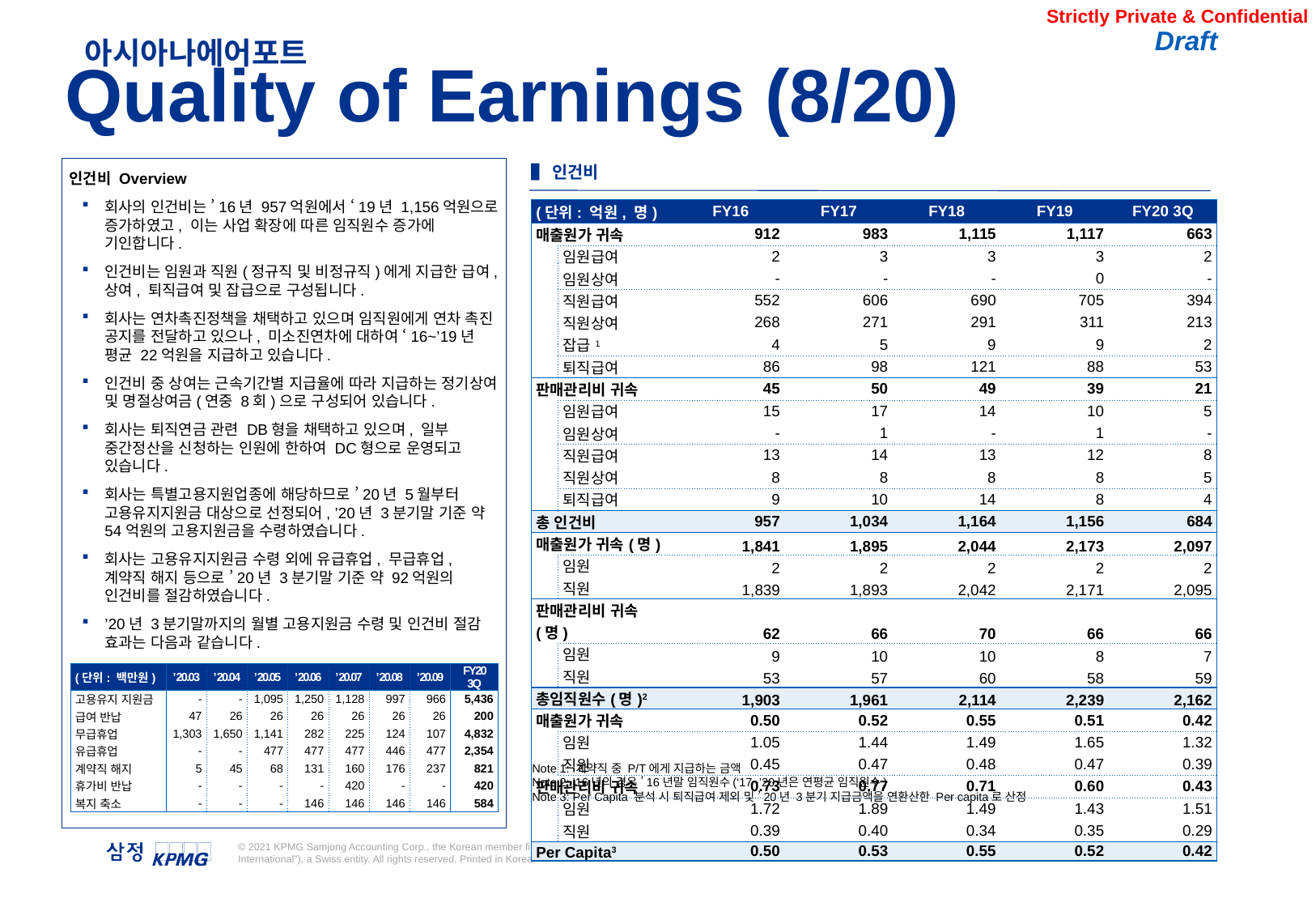

아시아나에어포트
Quality of Earnings (8/20)
▌인건비

인건비 Overview
회사의 인건비는 ’16년 957억원에서 ‘19년 1,156억원으로 증가하였고, 이는 사업 확장에 따른 임직원수 증가에 기인합니다.
인건비는 임원과 직원(정규직 및 비정규직)에게 지급한 급여, 상여, 퇴직급여 및 잡급으로 구성됩니다.
회사는 연차촉진정책을 채택하고 있으며 임직원에게 연차 촉진 공지를 전달하고 있으나, 미소진연차에 대하여 ‘16~’19년 평균 22억원을 지급하고 있습니다.
인건비 중 상여는 근속기간별 지급율에 따라 지급하는 정기상여 및 명절상여금(연중 8회)으로 구성되어 있습니다.
회사는 퇴직연금 관련 DB형을 채택하고 있으며, 일부 중간정산을 신청하는 인원에 한하여 DC형으로 운영되고 있습니다.
회사는 특별고용지원업종에 해당하므로 ’20년 5월부터 고용유지지원금 대상으로 선정되어, ’20년 3분기말 기준 약 54억원의 고용지원금을 수령하였습니다.
회사는 고용유지지원금 수령 외에 유급휴업, 무급휴업, 계약직 해지 등으로 ’20년 3분기말 기준 약 92억원의 인건비를 절감하였습니다.
’20년 3분기말까지의 월별 고용지원금 수령 및 인건비 절감 효과는 다음과 같습니다.

| (단위: 억원, 명) |  | FY16 | FY17 | FY18 | FY19 | FY20 3Q |
| --- | --- | --- | --- | --- | --- | --- |
| 매출원가 귀속 |  | 912 | 983 | 1,115 | 1,117 | 663 |
|  | 임원급여 | 2 | 3 | 3 | 3 | 2 |
|  | 임원상여 | - | - | - | 0 | - |
|  | 직원급여 | 552 | 606 | 690 | 705 | 394 |
|  | 직원상여 | 268 | 271 | 291 | 311 | 213 |
|  | 잡급1 | 4 | 5 | 9 | 9 | 2 |
|  | 퇴직급여 | 86 | 98 | 121 | 88 | 53 |
| 판매관리비 귀속 |  | 45 | 50 | 49 | 39 | 21 |
|  | 임원급여 | 15 | 17 | 14 | 10 | 5 |
|  | 임원상여 | - | 1 | - | 1 | - |
|  | 직원급여 | 13 | 14 | 13 | 12 | 8 |
|  | 직원상여 | 8 | 8 | 8 | 8 | 5 |
|  | 퇴직급여 | 9 | 10 | 14 | 8 | 4 |
| 총 인건비 |  | 957 | 1,034 | 1,164 | 1,156 | 684 |
| 매출원가 귀속(명) |  | 1,841 | 1,895 | 2,044 | 2,173 | 2,097 |
|  | 임원 | 2 | 2 | 2 | 2 | 2 |
|  | 직원 | 1,839 | 1,893 | 2,042 | 2,171 | 2,095 |
| 판매관리비 귀속(명) |  | 62 | 66 | 70 | 66 | 66 |
|  | 임원 | 9 | 10 | 10 | 8 | 7 |
|  | 직원 | 53 | 57 | 60 | 58 | 59 |
| 총임직원수(명)2 |  | 1,903 | 1,961 | 2,114 | 2,239 | 2,162 |
| 매출원가 귀속 |  | 0.50 | 0.52 | 0.55 | 0.51 | 0.42 |
|  | 임원 | 1.05 | 1.44 | 1.49 | 1.65 | 1.32 |
|  | 직원 | 0.45 | 0.47 | 0.48 | 0.47 | 0.39 |
| 판매관리비 귀속 |  | 0.73 | 0.77 | 0.71 | 0.60 | 0.43 |
|  | 임원 | 1.72 | 1.89 | 1.49 | 1.43 | 1.51 |
|  | 직원 | 0.39 | 0.40 | 0.34 | 0.35 | 0.29 |
| Per Capita3 |  | 0.50 | 0.53 | 0.55 | 0.52 | 0.42 |
| (단위: 백만원) | ’20.03 | ’20.04 | ’20.05 | ’20.06 | ’20.07 | ’20.08 | ’20.09 | FY20 3Q |
| --- | --- | --- | --- | --- | --- | --- | --- | --- |
| 고용유지 지원금 | - | - | 1,095 | 1,250 | 1,128 | 997 | 966 | 5,436 |
| 급여 반납 | 47 | 26 | 26 | 26 | 26 | 26 | 26 | 200 |
| 무급휴업 | 1,303 | 1,650 | 1,141 | 282 | 225 | 124 | 107 | 4,832 |
| 유급휴업 | - | - | 477 | 477 | 477 | 446 | 477 | 2,354 |
| 계약직 해지 | 5 | 45 | 68 | 131 | 160 | 176 | 237 | 821 |
| 휴가비 반납 | - | - | - | - | 420 | - | - | 420 |
| 복지 축소 | - | - | - | 146 | 146 | 146 | 146 | 584 |
Note 1: 계약직 중 P/T에게 지급하는 금액
Note 2: ’16년의 경우 ’16년말 임직원수(‘17~’20년은 연평균 임직원수)
Note 3: Per Capita 분석 시 퇴직급여 제외 및 ’20년 3분기 지급금액을 연환산한 Per capita로 산정